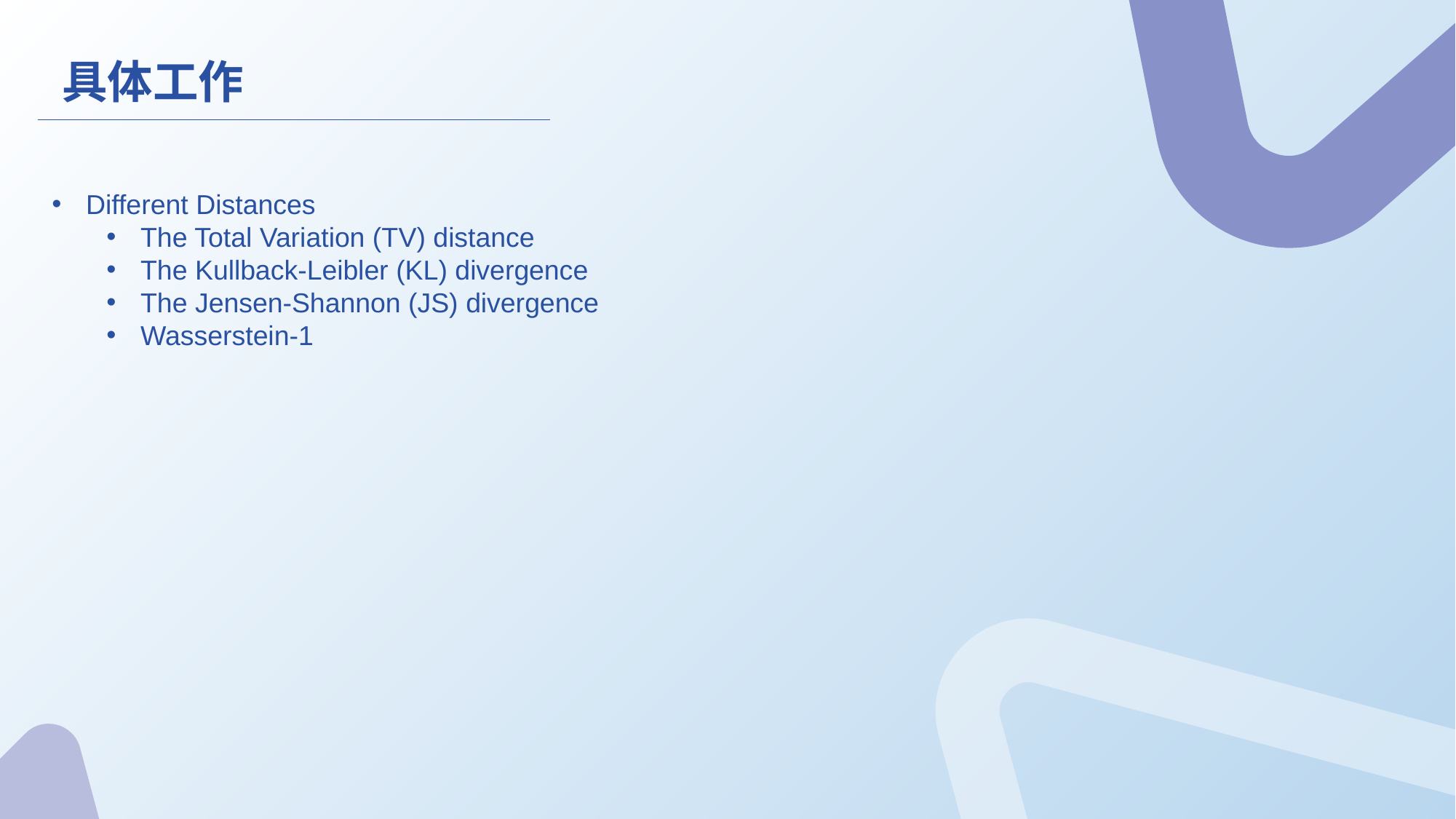

具体工作
Different Distances
The Total Variation (TV) distance
The Kullback-Leibler (KL) divergence
The Jensen-Shannon (JS) divergence
Wasserstein-1